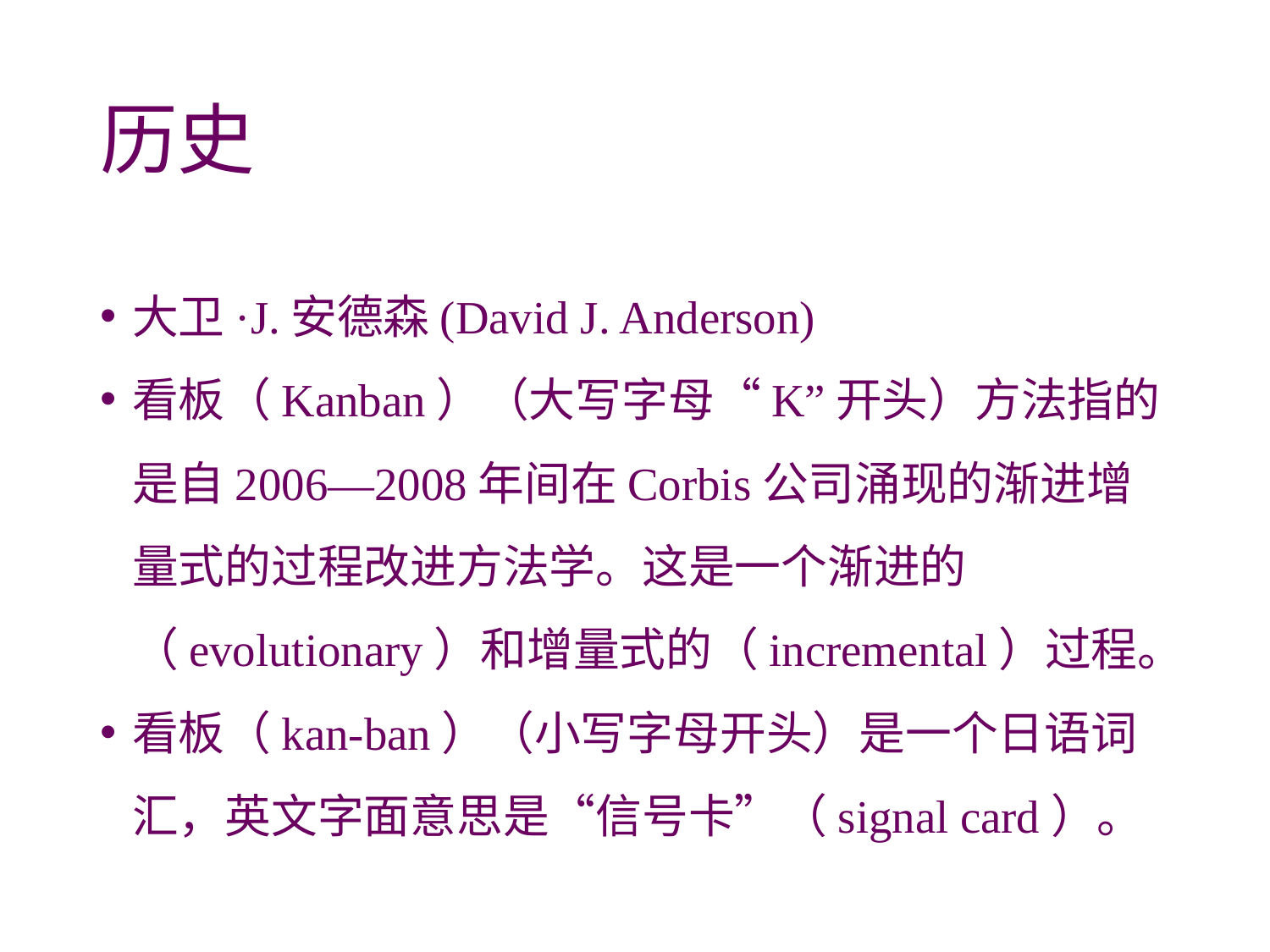

# 历史
大卫·J.安德森(David J. Anderson)
看板（Kanban）（大写字母“K”开头）方法指的是自2006—2008年间在Corbis公司涌现的渐进增量式的过程改进方法学。这是一个渐进的（evolutionary）和增量式的（incremental）过程。
看板（kan-ban）（小写字母开头）是一个日语词汇，英文字面意思是“信号卡”（signal card）。